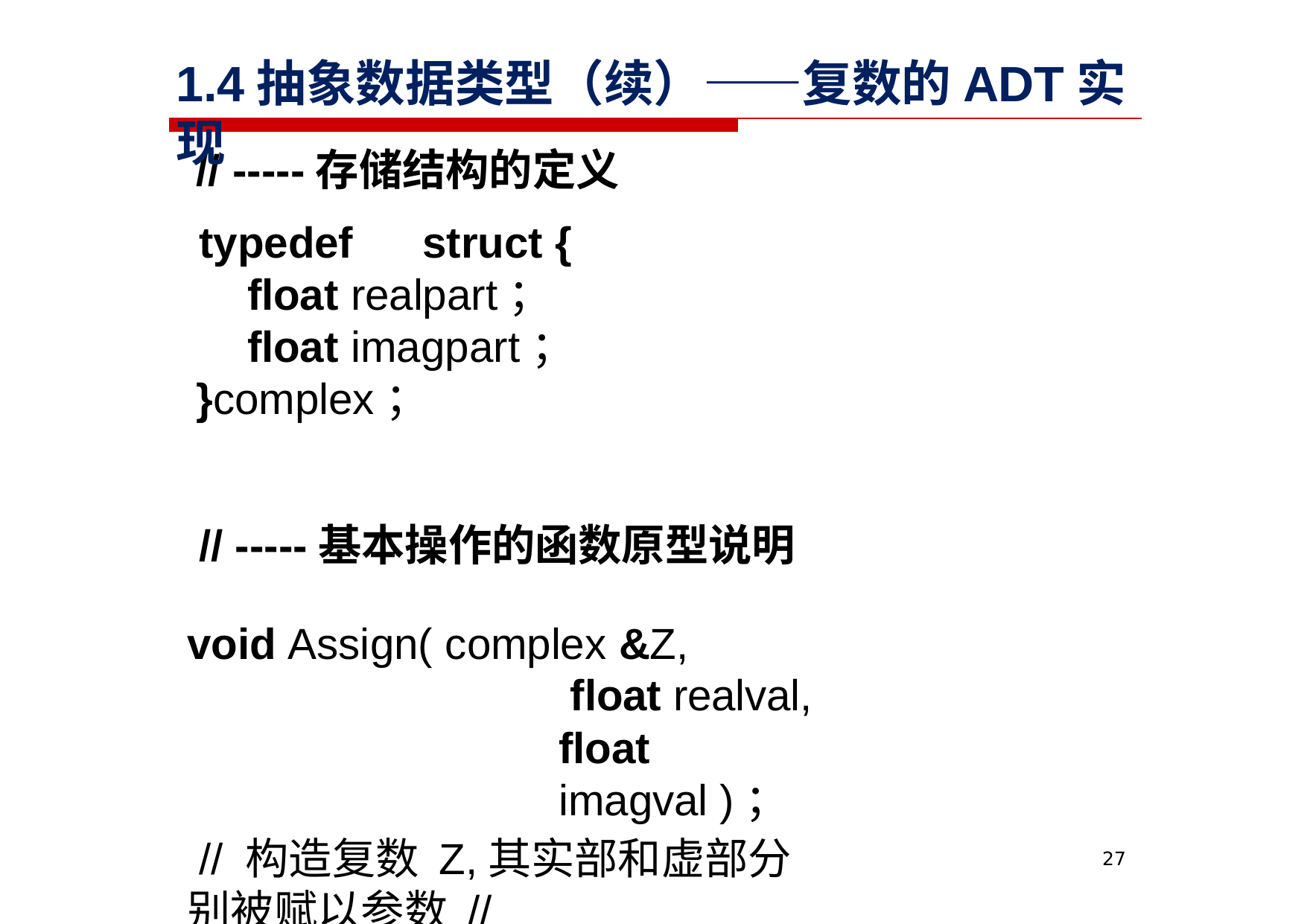

# 1.4抽象数据类型（续）——复数的ADT实现
// -----存储结构的定义 typedef	struct {
float realpart；
float imagpart；
}complex；
// -----基本操作的函数原型说明 void Assign( complex &Z,
float realval, float imagval )；
// 构造复数 Z,其实部和虚部分别被赋以参数 //
realval 和 imagval 的值
27